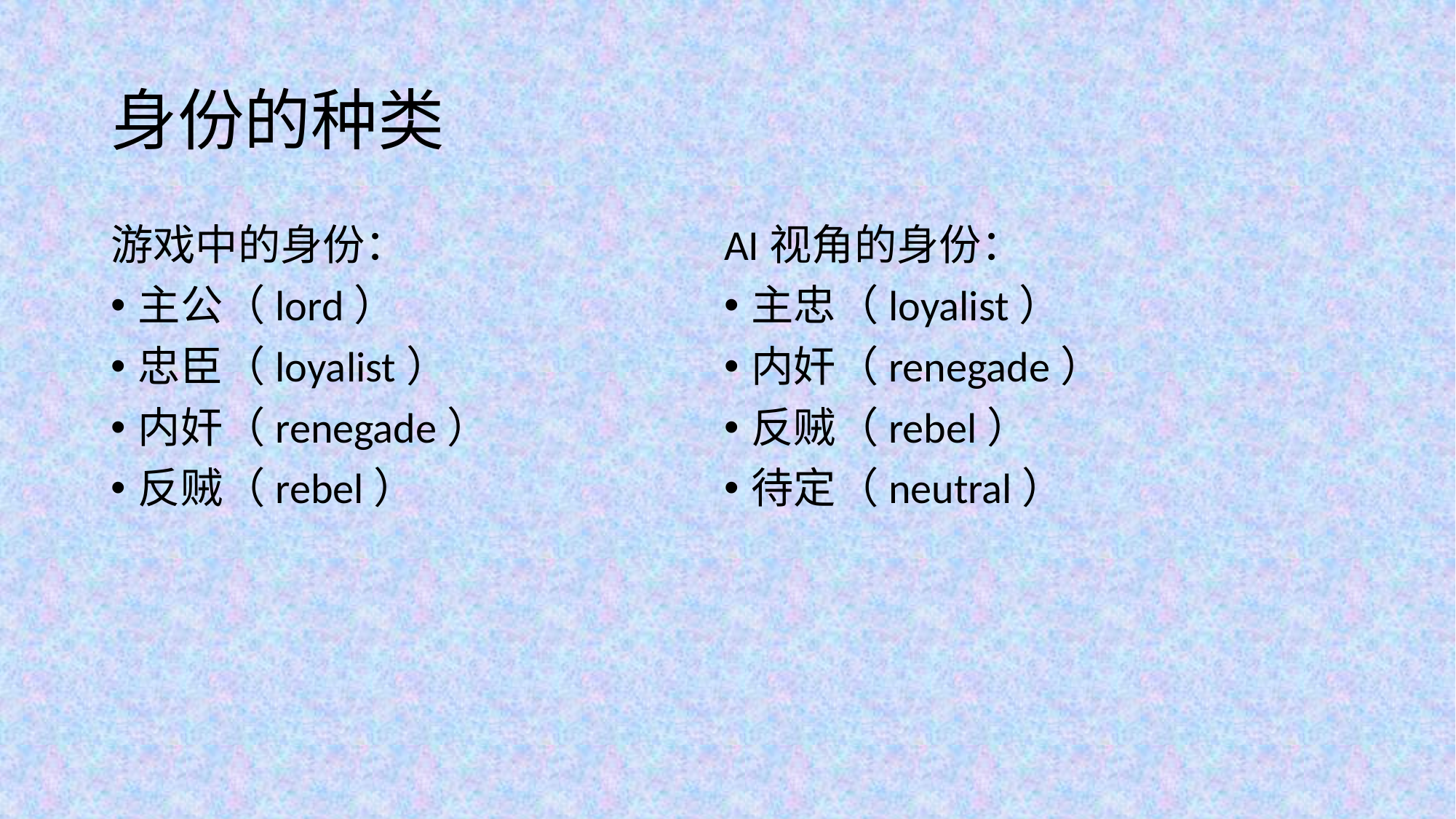

# 身份的种类
游戏中的身份：
主公（lord）
忠臣（loyalist）
内奸（renegade）
反贼（rebel）
AI视角的身份：
主忠（loyalist）
内奸（renegade）
反贼（rebel）
待定（neutral）